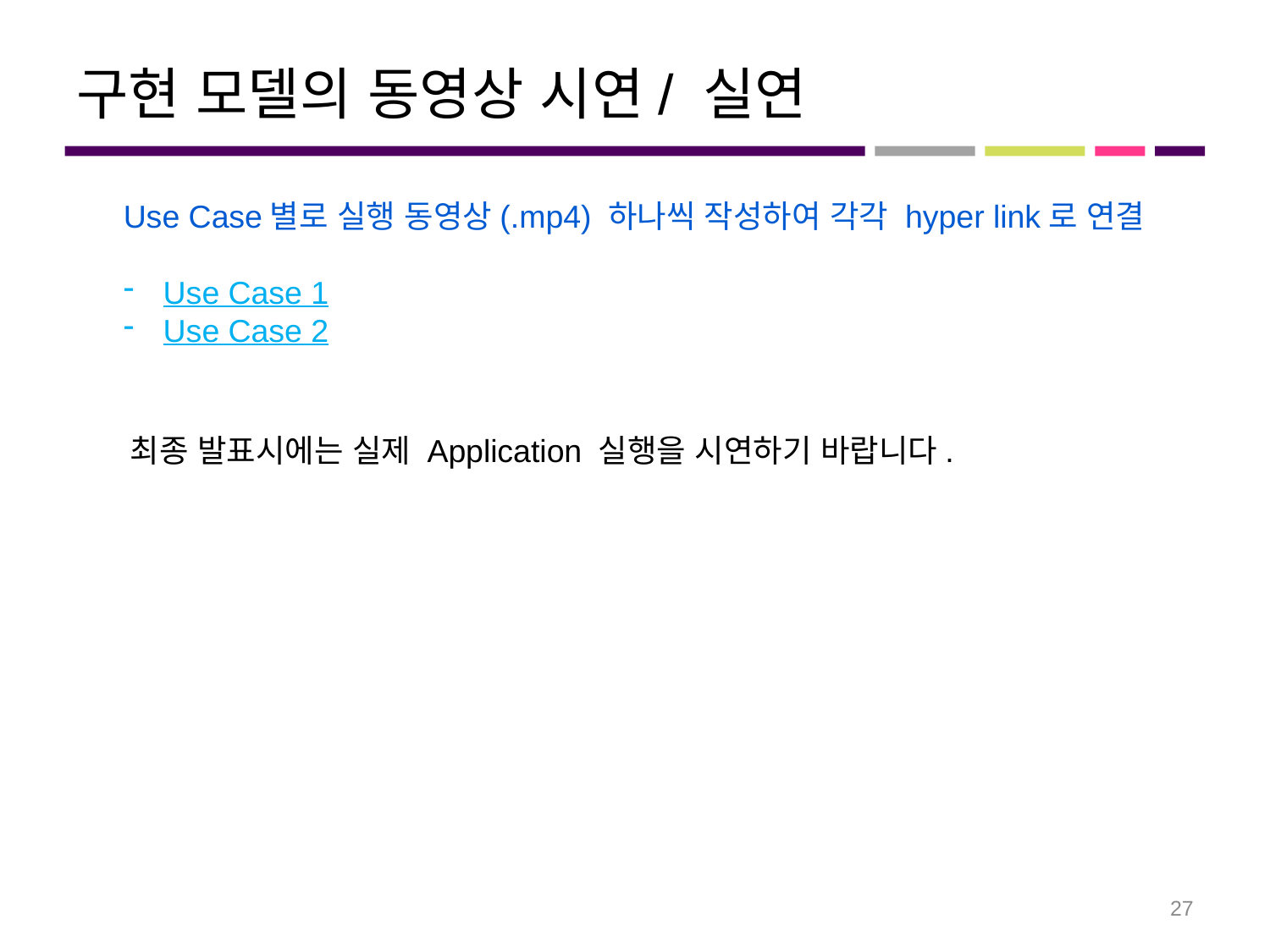

# 구현 모델의 동영상 시연/ 실연
Use Case별로 실행 동영상(.mp4) 하나씩 작성하여 각각 hyper link로 연결

Use Case 1
Use Case 2
최종 발표시에는 실제 Application 실행을 시연하기 바랍니다.
27